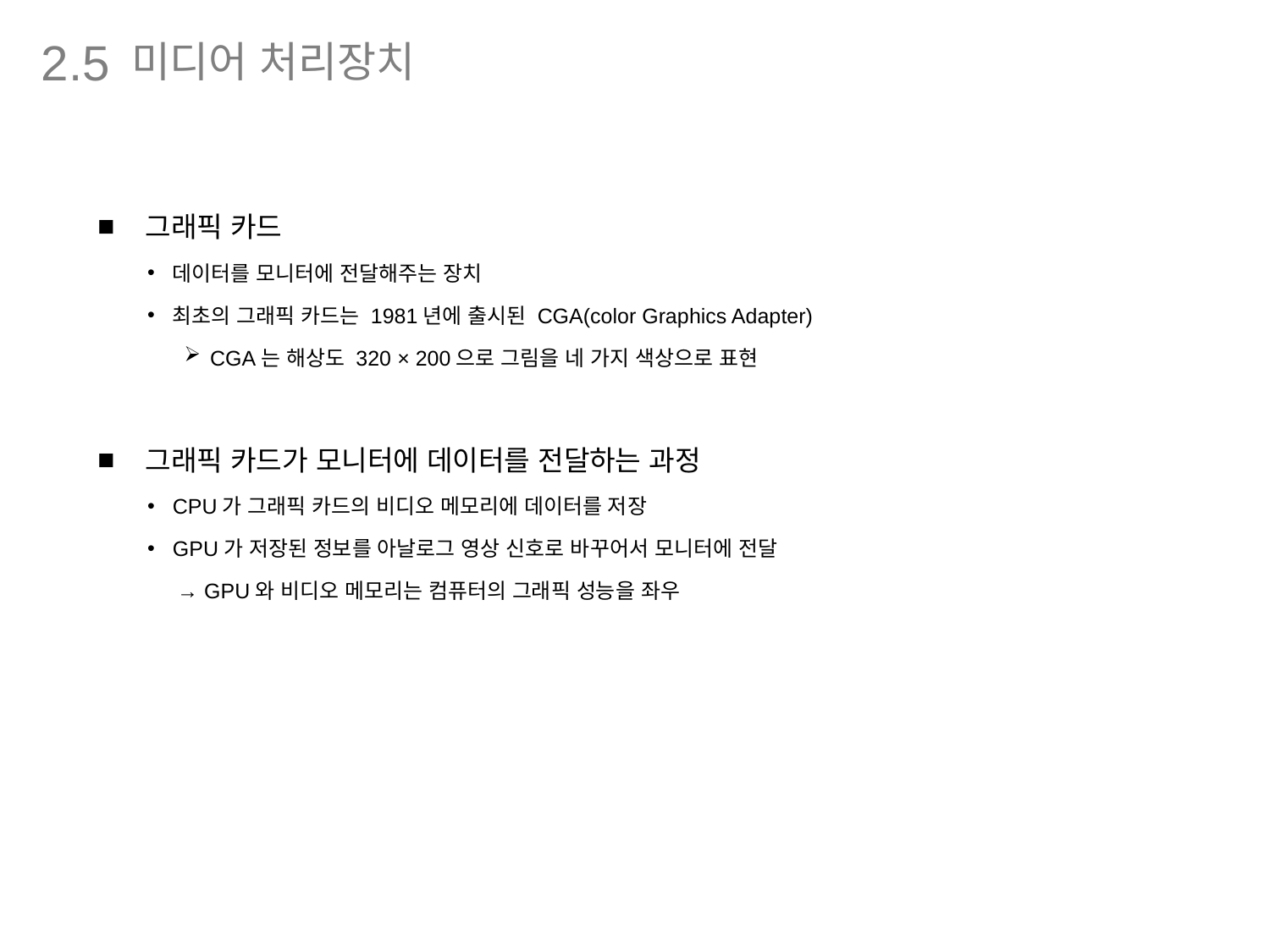

미디어 처리장치
2.5
그래픽 카드
데이터를 모니터에 전달해주는 장치
최초의 그래픽 카드는 1981년에 출시된 CGA(color Graphics Adapter)
CGA는 해상도 320 × 200으로 그림을 네 가지 색상으로 표현

그래픽 카드가 모니터에 데이터를 전달하는 과정
CPU가 그래픽 카드의 비디오 메모리에 데이터를 저장
GPU가 저장된 정보를 아날로그 영상 신호로 바꾸어서 모니터에 전달
     → GPU와 비디오 메모리는 컴퓨터의 그래픽 성능을 좌우